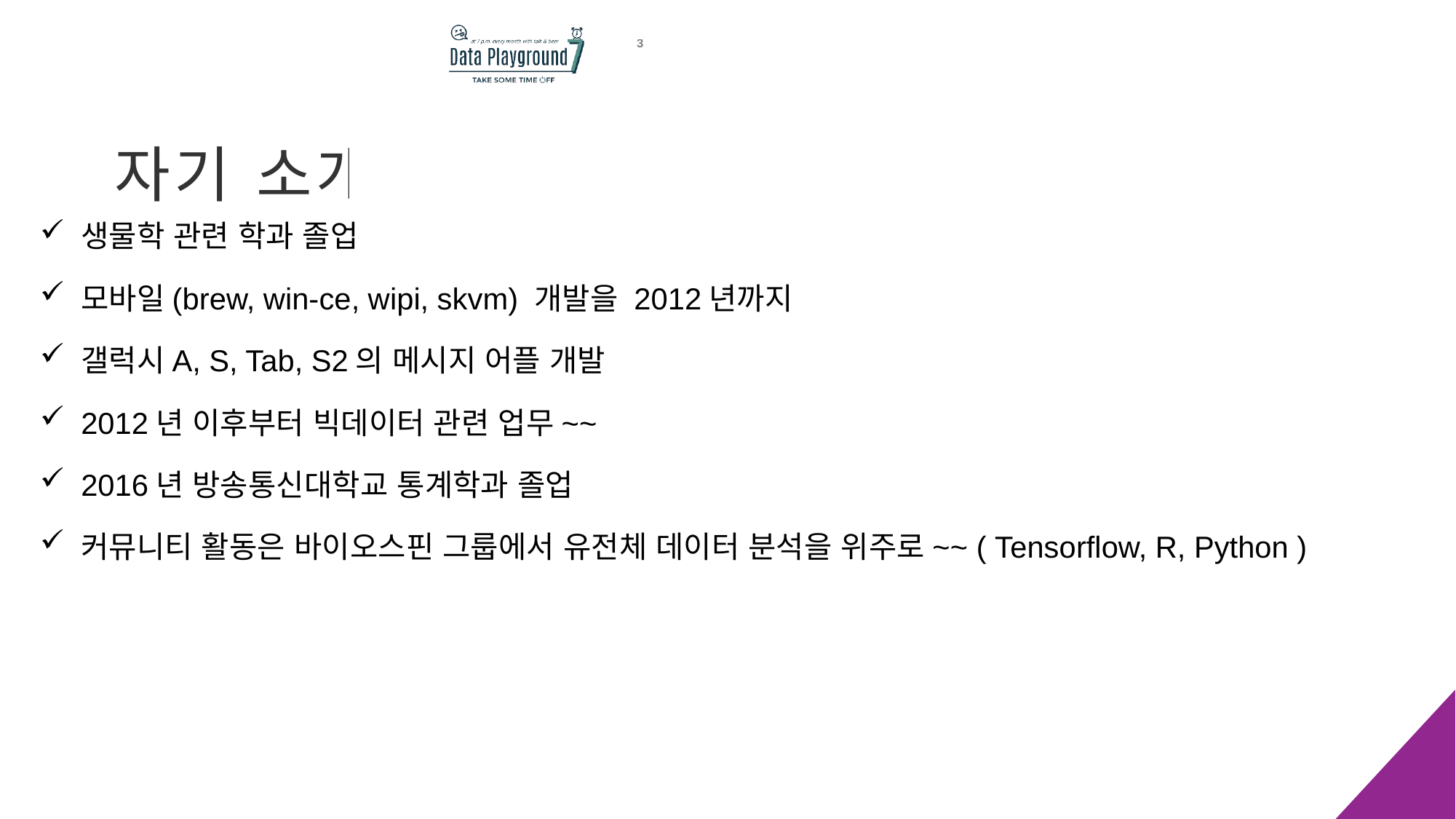

3
자기 소개
생물학 관련 학과 졸업
모바일(brew, win-ce, wipi, skvm) 개발을 2012년까지
갤럭시A, S, Tab, S2의 메시지 어플 개발
2012년 이후부터 빅데이터 관련 업무~~
2016년 방송통신대학교 통계학과 졸업
커뮤니티 활동은 바이오스핀 그룹에서 유전체 데이터 분석을 위주로~~ ( Tensorflow, R, Python )